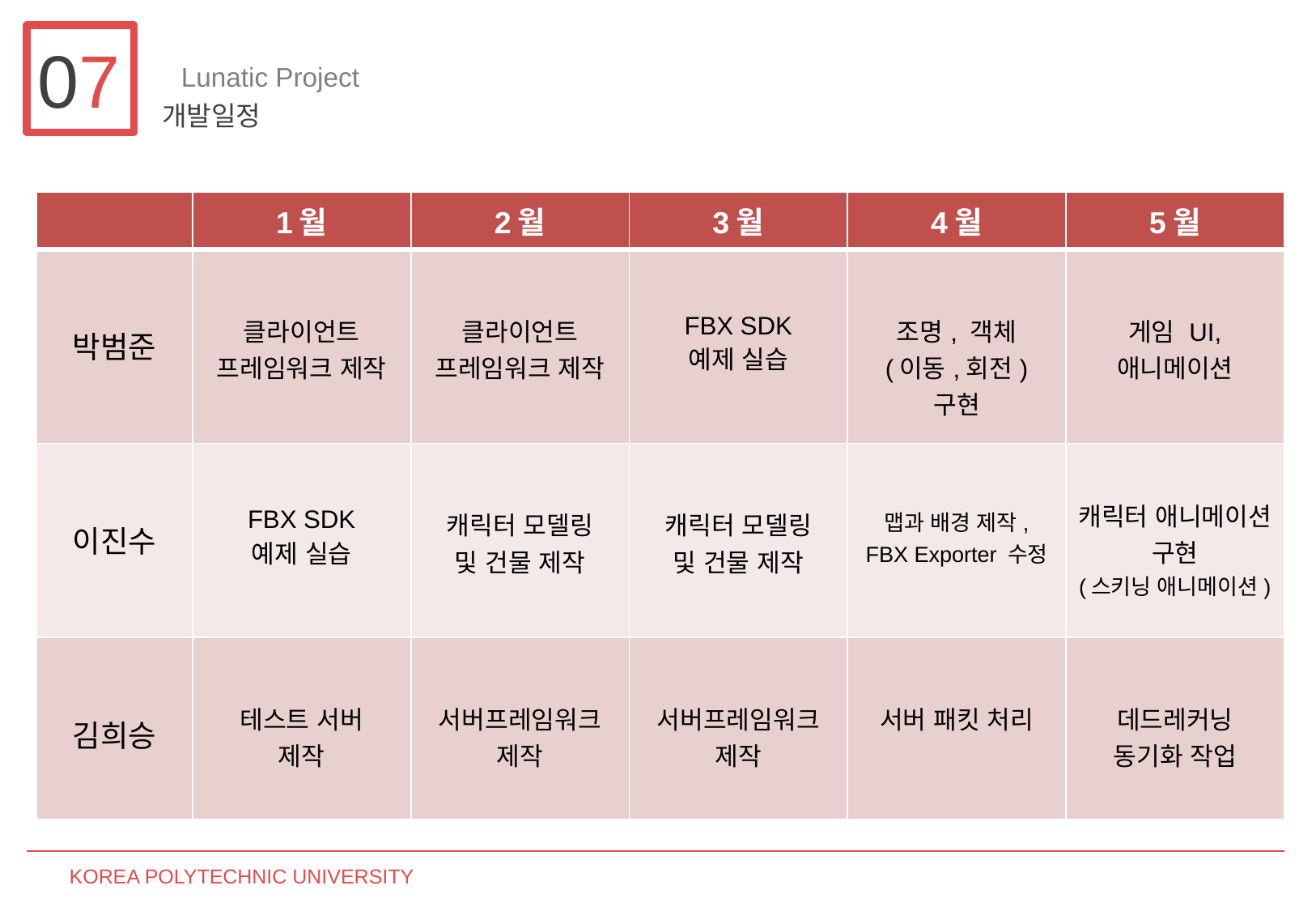

07
Lunatic Project
개발일정
|  | 1월 | 2월 | 3월 | 4월 | 5월 |
| --- | --- | --- | --- | --- | --- |
| 박범준 | 클라이언트 프레임워크 제작 | 클라이언트 프레임워크 제작 | FBX SDK 예제 실습 | 조명, 객체 (이동,회전) 구현 | 게임 UI, 애니메이션 |
| 이진수 | FBX SDK 예제 실습 | 캐릭터 모델링 및 건물 제작 | 캐릭터 모델링 및 건물 제작 | 맵과 배경 제작, FBX Exporter 수정 | 캐릭터 애니메이션 구현 (스키닝 애니메이션) |
| 김희승 | 테스트 서버 제작 | 서버프레임워크 제작 | 서버프레임워크 제작 | 서버 패킷 처리 | 데드레커닝 동기화 작업 |
KOREA POLYTECHNIC UNIVERSITY